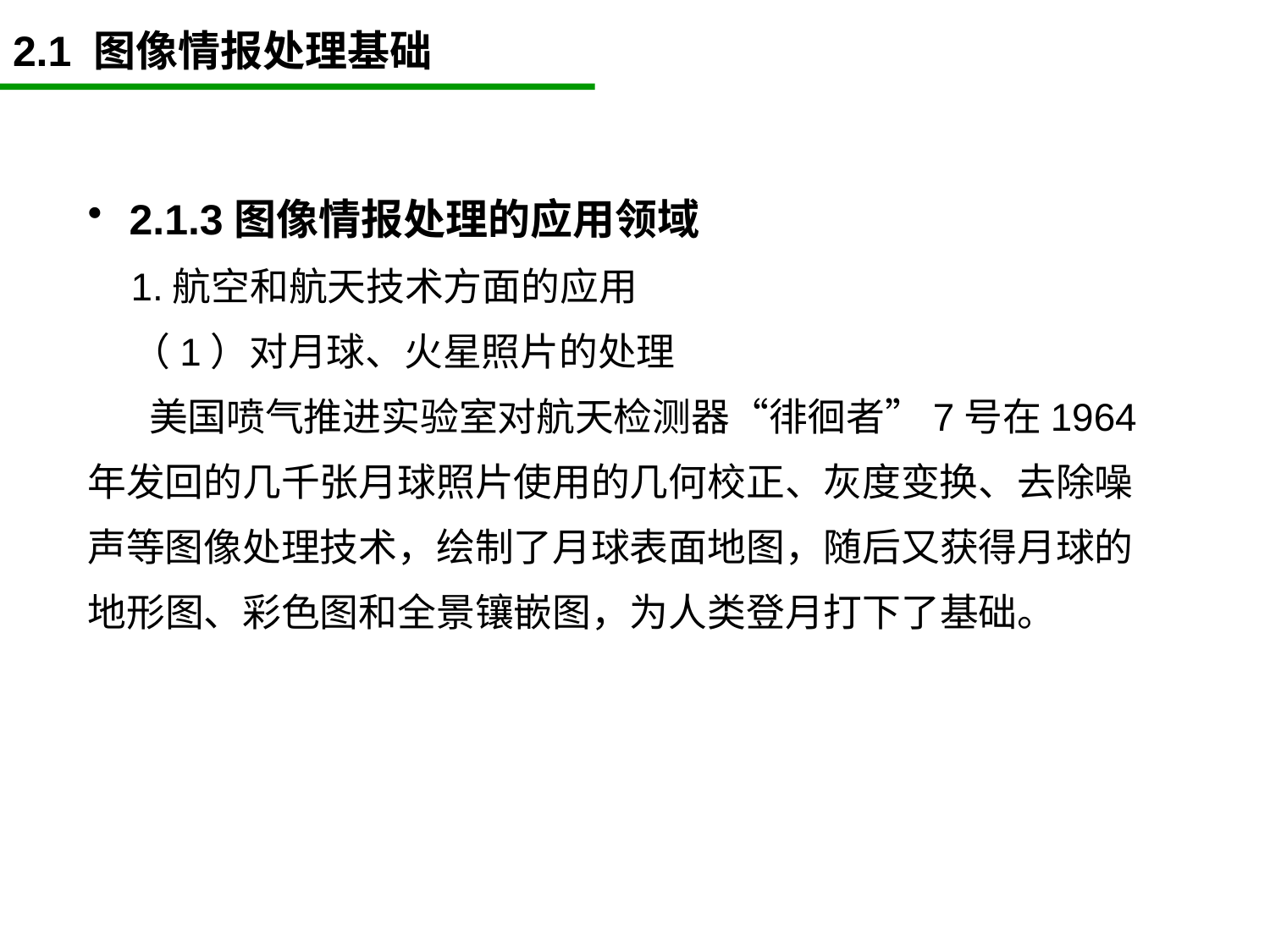

# 2.1 图像情报处理基础
2.1.3图像情报处理的应用领域
    1.航空和航天技术方面的应用
    （1）对月球、火星照片的处理
      美国喷气推进实验室对航天检测器“徘徊者”7号在1964年发回的几千张月球照片使用的几何校正、灰度变换、去除噪声等图像处理技术，绘制了月球表面地图，随后又获得月球的地形图、彩色图和全景镶嵌图，为人类登月打下了基础。